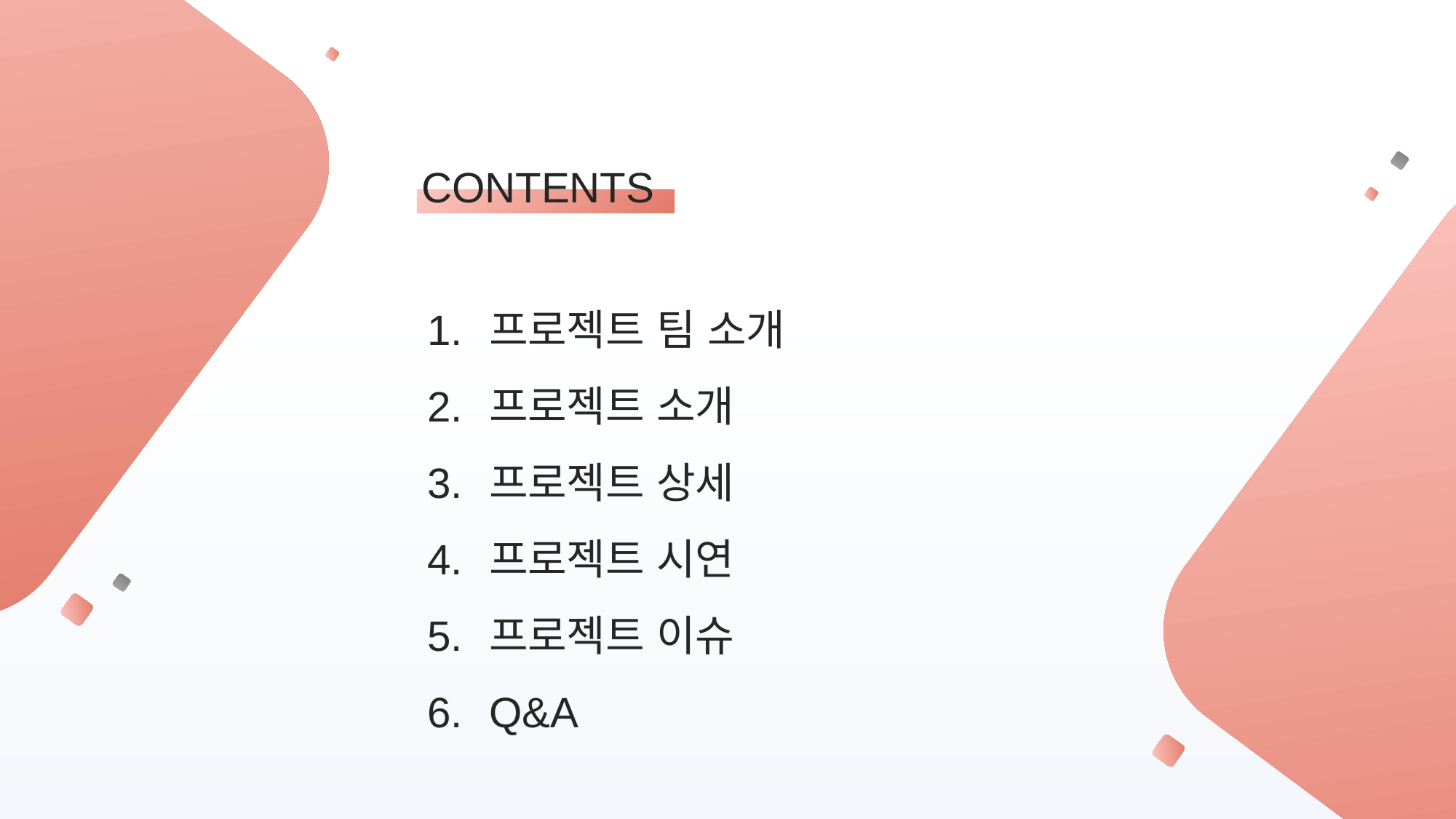

CONTENTS

프로젝트 팀 소개
프로젝트 소개
프로젝트 상세
프로젝트 시연
프로젝트 이슈
Q&A